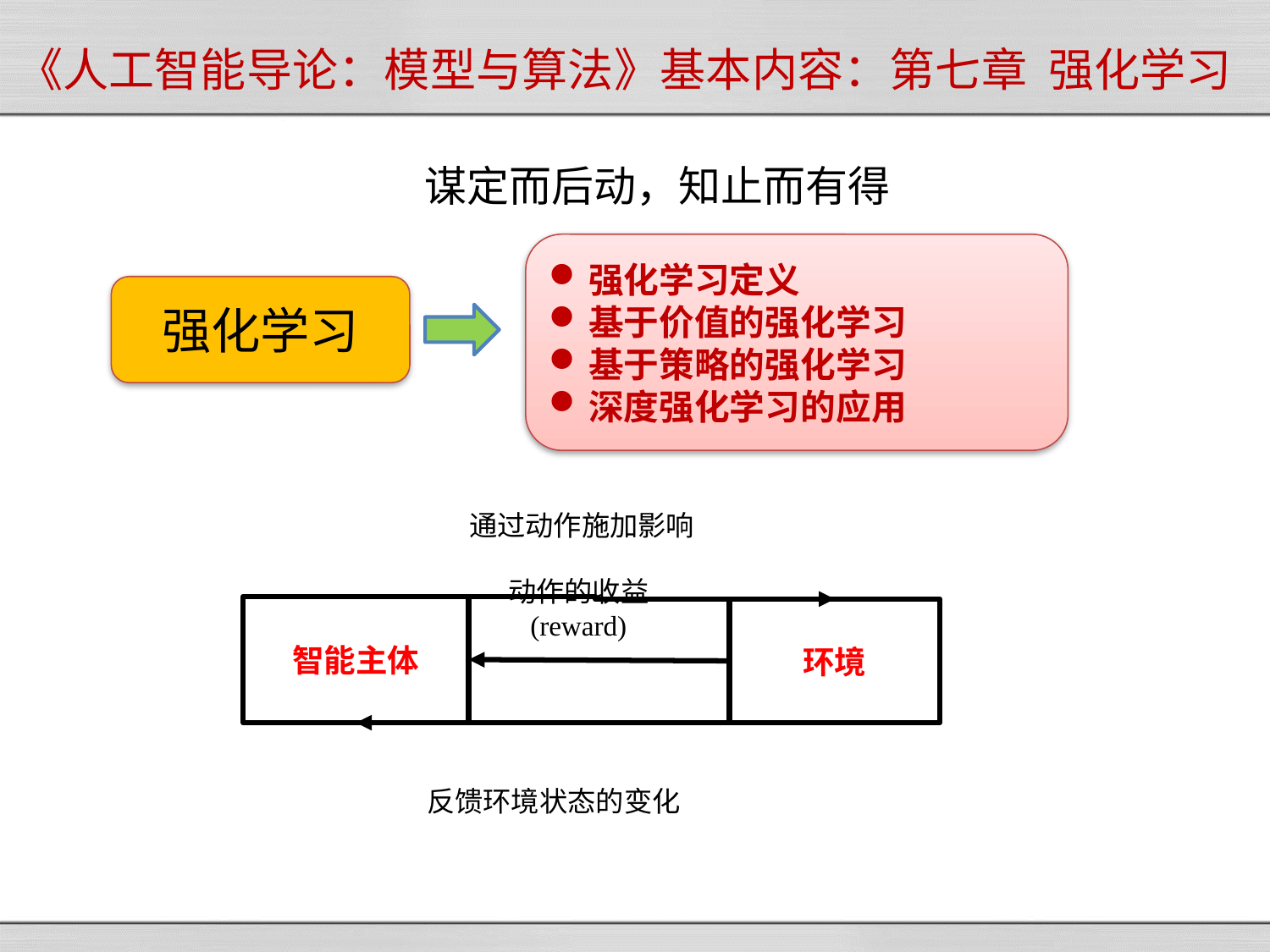

# 《人工智能导论：模型与算法》基本内容：第七章  强化学习
谋定而后动，知止而有得

强化学习定义
基于价值的强化学习
基于策略的强化学习
深度强化学习的应用

强化学习

通过动作施加影响
动作的收益
(reward)
智能主体
环境
反馈环境状态的变化